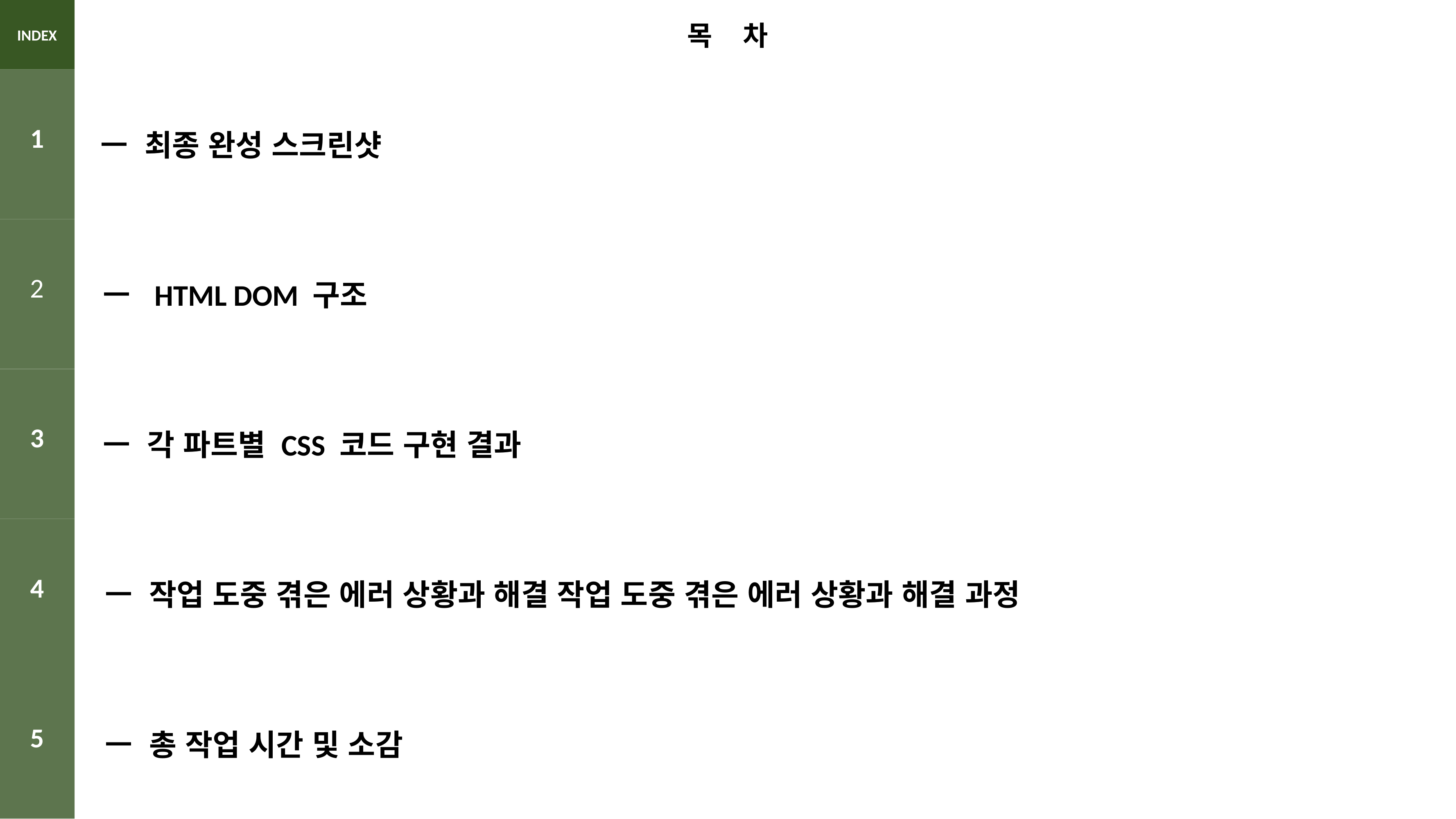

목    차
INDEX
1

 ㅡ  최종 완성 스크린샷
2

 ㅡ  HTML DOM 구조
3

 ㅡ  각 파트별 CSS 코드 구현 결과
4

 ㅡ  작업 도중 겪은 에러 상황과 해결 작업 도중 겪은 에러 상황과 해결 과정
5

 ㅡ  총 작업 시간 및 소감